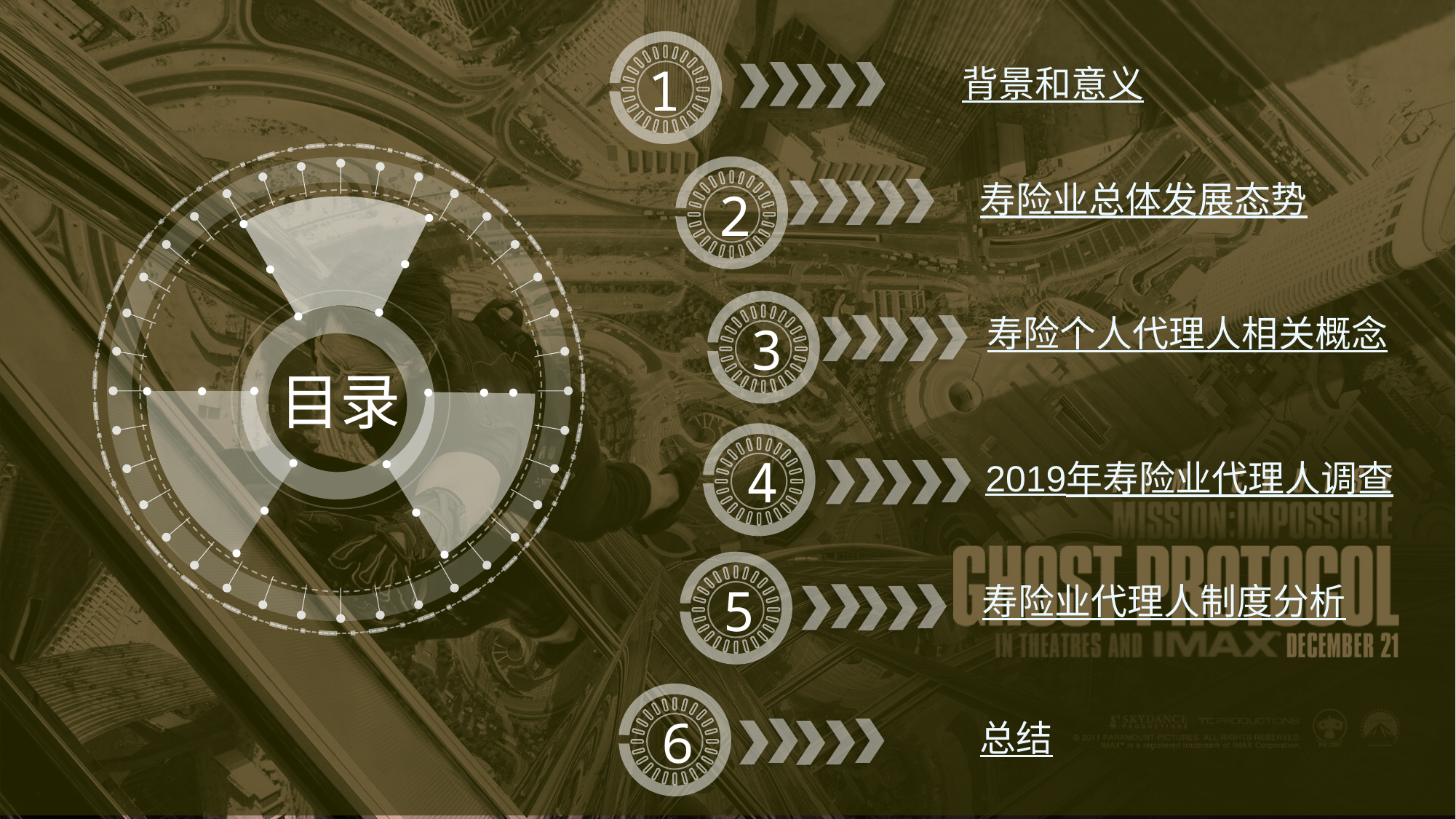

1

背景和意义

2

寿险业总体发展态势

3

寿险个人代理人相关概念

目录

4

2019年寿险业代理人调查

5

寿险业代理人制度分析

6

总结